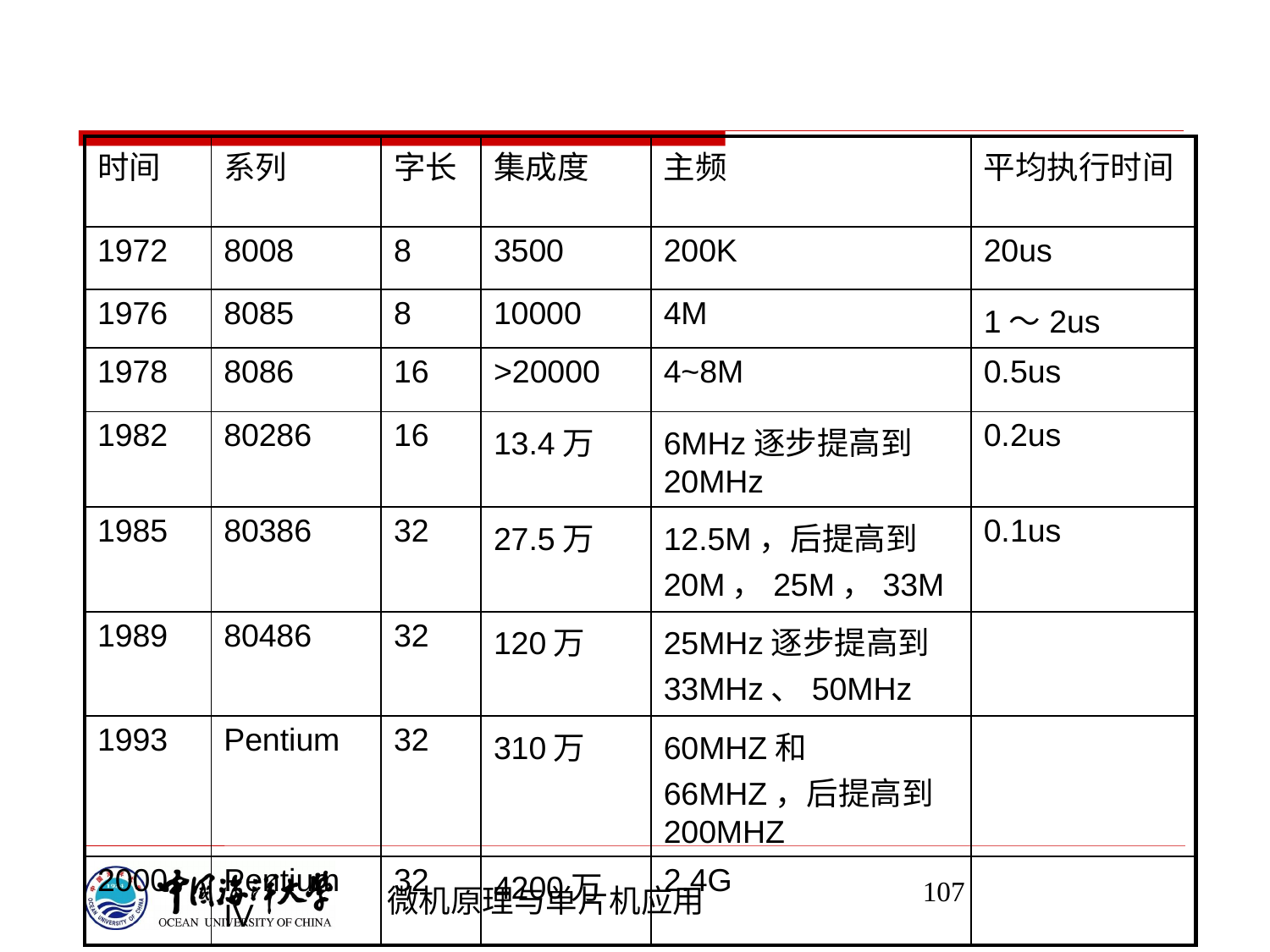

| 时间 | 系列 | 字长 | 集成度 | 主频 | 平均执行时间 |
| --- | --- | --- | --- | --- | --- |
| 1972 | 8008 | 8 | 3500 | 200K | 20us |
| 1976 | 8085 | 8 | 10000 | 4M | 1～2us |
| 1978 | 8086 | 16 | >20000 | 4~8M | 0.5us |
| 1982 | 80286 | 16 | 13.4万 | 6MHz逐步提高到20MHz | 0.2us |
| 1985 | 80386 | 32 | 27.5万 | 12.5M，后提高到20M，25M，33M | 0.1us |
| 1989 | 80486 | 32 | 120万 | 25MHz逐步提高到33MHz、50MHz |  |
| 1993 | Pentium | 32 | 310万 | 60MHZ和66MHZ，后提高到200MHZ |  |
| 2000 | Pentium IV | 32 | 4200万 | 2.4G |  |
107